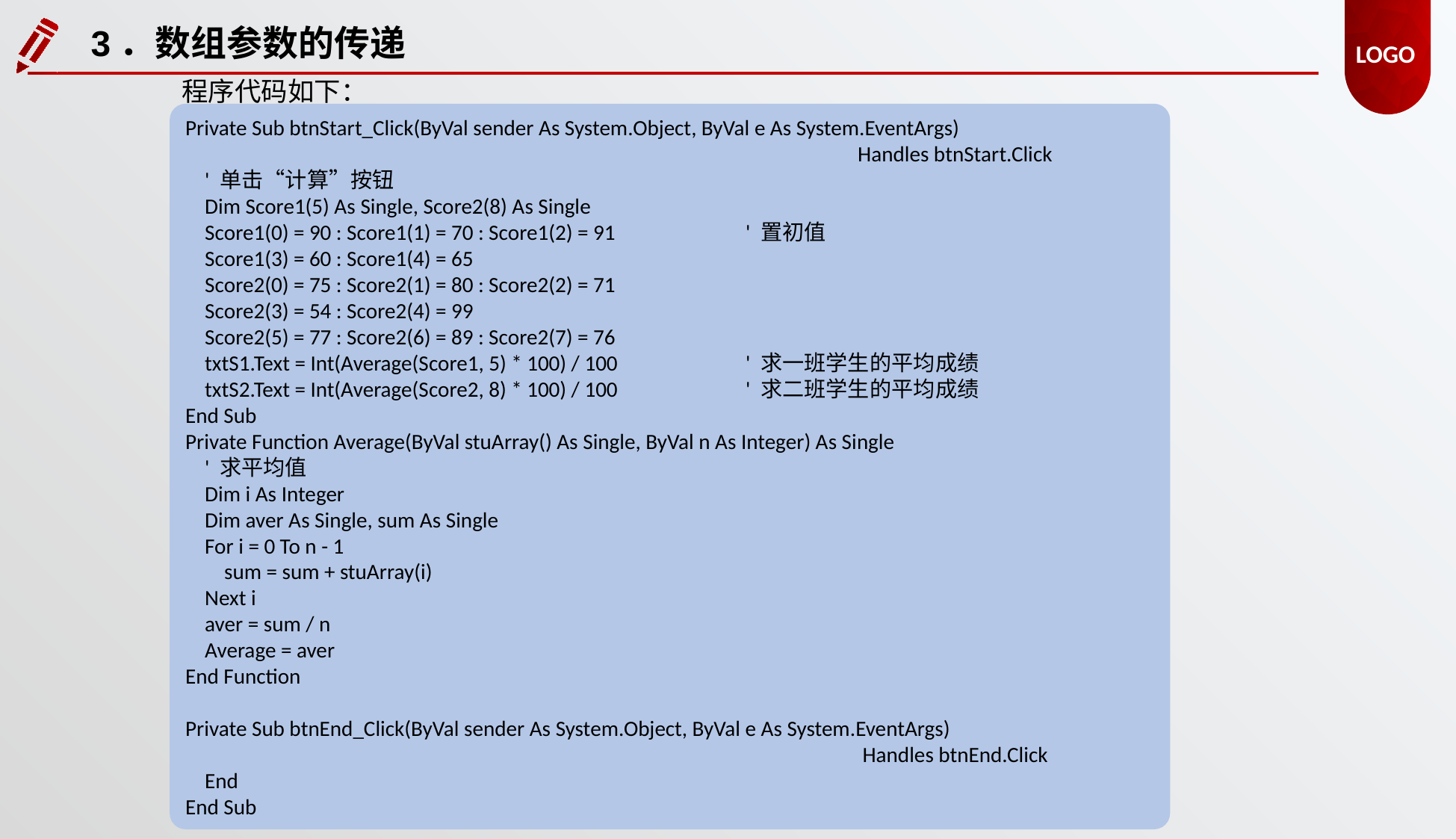

3．数组参数的传递
程序代码如下：
Private Sub btnStart_Click(ByVal sender As System.Object, ByVal e As System.EventArgs)
						Handles btnStart.Click
    ' 单击“计算”按钮
    Dim Score1(5) As Single, Score2(8) As Single
    Score1(0) = 90 : Score1(1) = 70 : Score1(2) = 91      	' 置初值
    Score1(3) = 60 : Score1(4) = 65
    Score2(0) = 75 : Score2(1) = 80 : Score2(2) = 71
    Score2(3) = 54 : Score2(4) = 99
    Score2(5) = 77 : Score2(6) = 89 : Score2(7) = 76
    txtS1.Text = Int(Average(Score1, 5) * 100) / 100        	' 求一班学生的平均成绩
    txtS2.Text = Int(Average(Score2, 8) * 100) / 100          	' 求二班学生的平均成绩
End Sub
Private Function Average(ByVal stuArray() As Single, ByVal n As Integer) As Single
    ' 求平均值
    Dim i As Integer
    Dim aver As Single, sum As Single
    For i = 0 To n - 1
        sum = sum + stuArray(i)
    Next i
    aver = sum / n
    Average = aver
End Function

Private Sub btnEnd_Click(ByVal sender As System.Object, ByVal e As System.EventArgs)
						 Handles btnEnd.Click
    End
End Sub